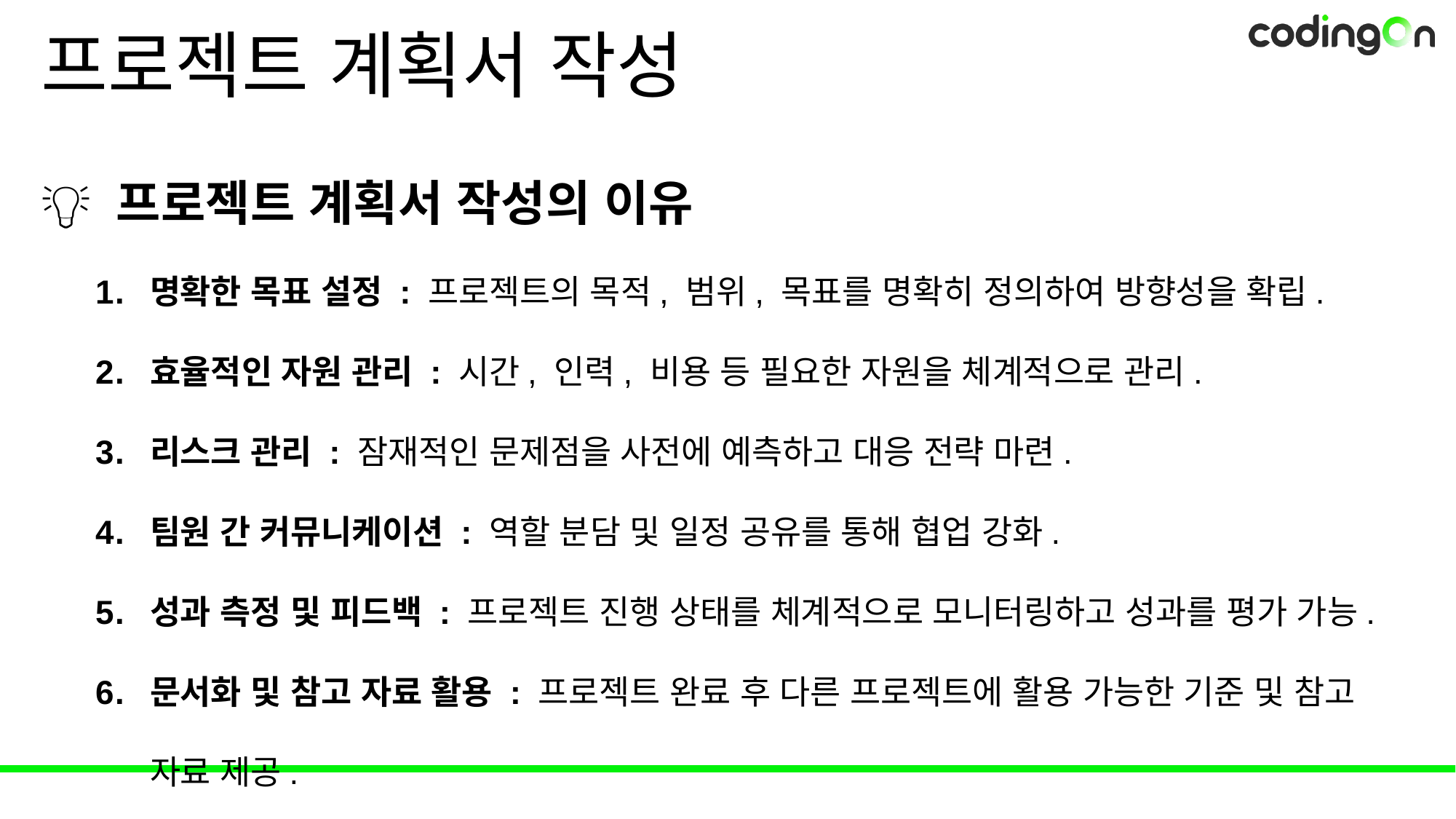

# 프로젝트 계획서 작성
💡 프로젝트 계획서 작성의 이유
명확한 목표 설정 : 프로젝트의 목적, 범위, 목표를 명확히 정의하여 방향성을 확립.
효율적인 자원 관리 : 시간, 인력, 비용 등 필요한 자원을 체계적으로 관리.
리스크 관리 : 잠재적인 문제점을 사전에 예측하고 대응 전략 마련.
팀원 간 커뮤니케이션 : 역할 분담 및 일정 공유를 통해 협업 강화.
성과 측정 및 피드백 : 프로젝트 진행 상태를 체계적으로 모니터링하고 성과를 평가 가능.
문서화 및 참고 자료 활용 : 프로젝트 완료 후 다른 프로젝트에 활용 가능한 기준 및 참고 자료 제공.